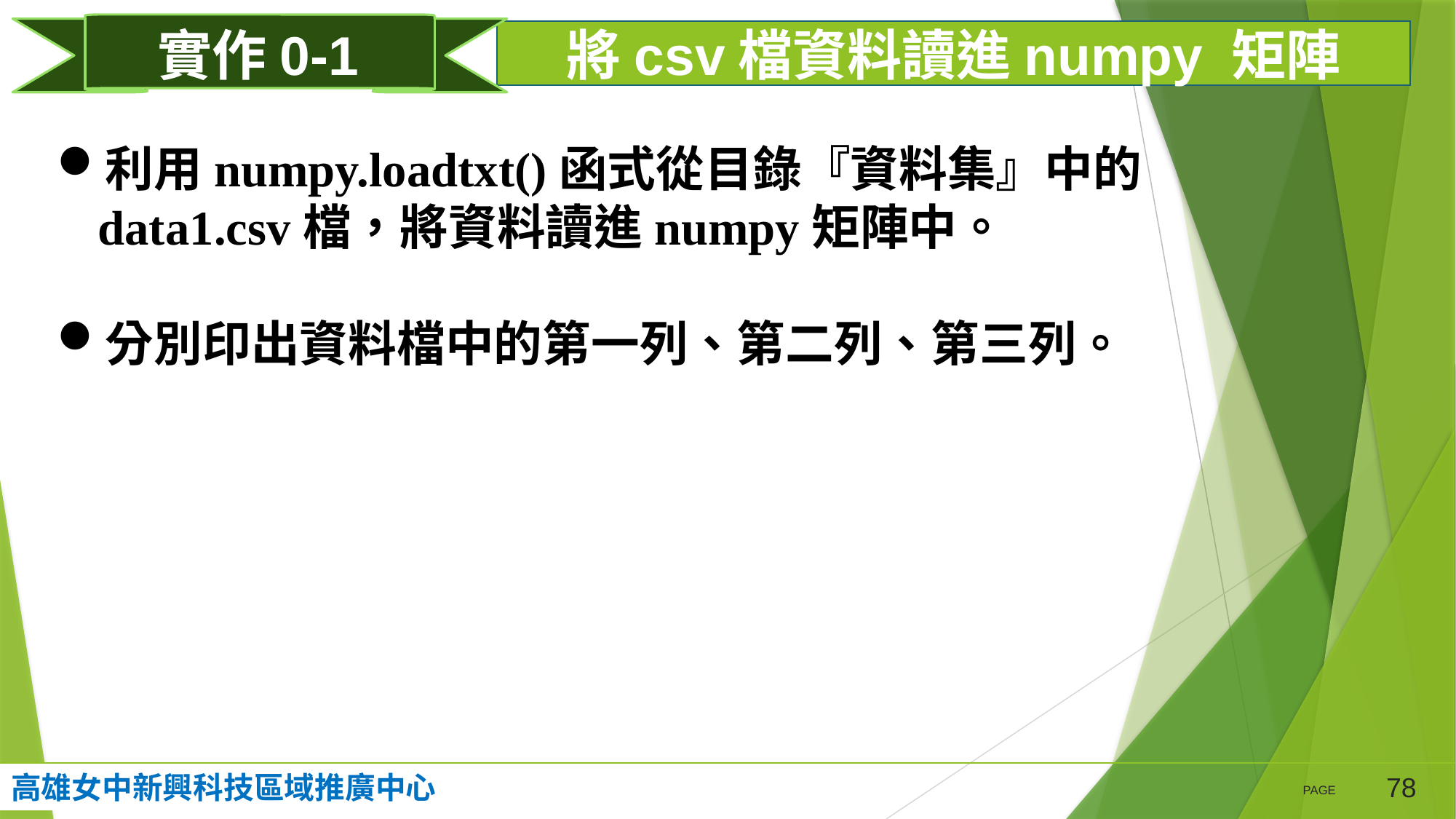

實作0-1
將csv檔資料讀進numpy 矩陣
利用numpy.loadtxt()函式從目錄『資料集』中的data1.csv檔，將資料讀進numpy矩陣中。

分別印出資料檔中的第一列、第二列、第三列。

高雄女中新興科技區域推廣中心